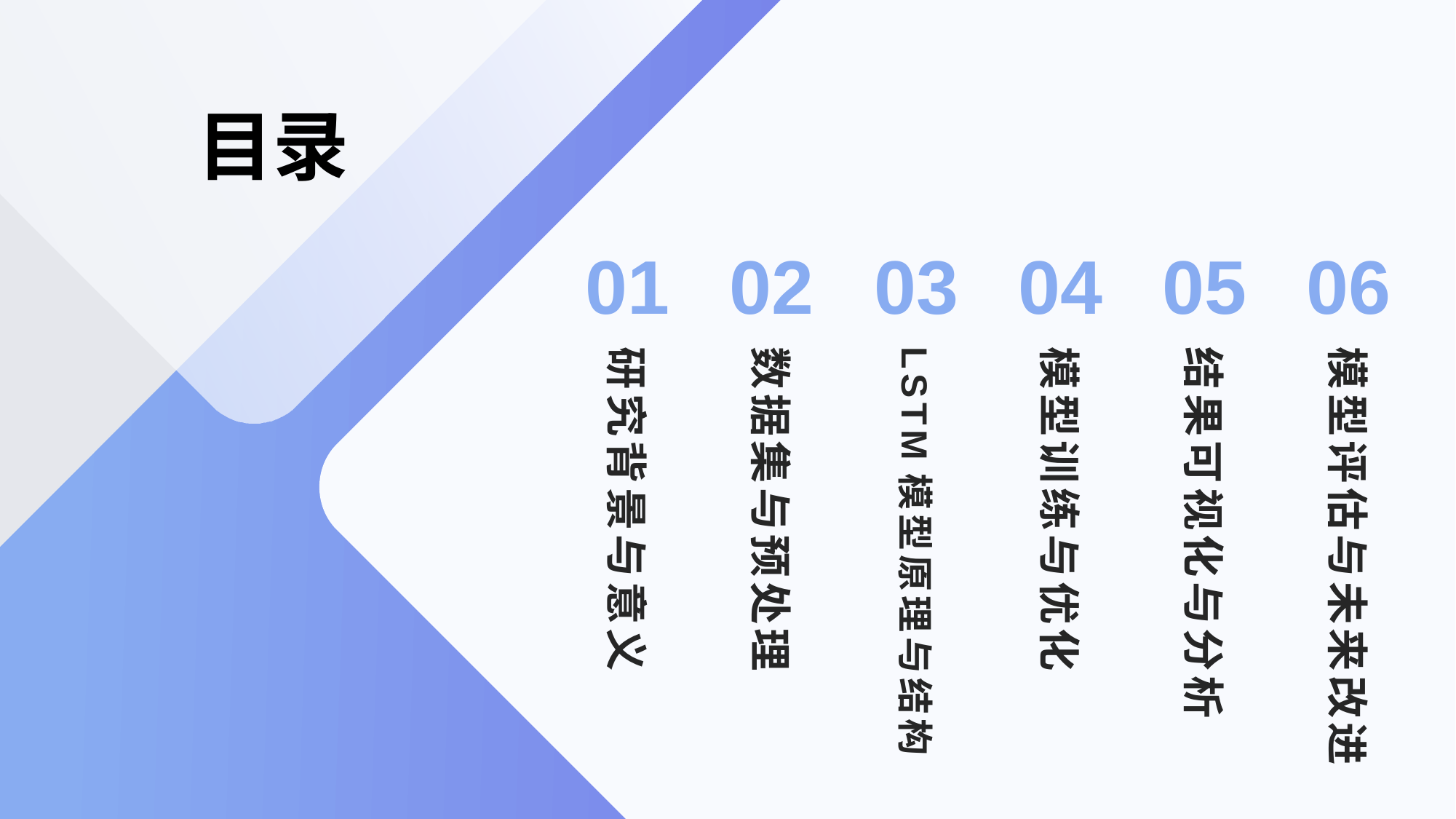

# 目录
01
02
03
04
05
06
研究背景与意义
数据集与预处理
LSTM模型原理与结构
模型训练与优化
结果可视化与分析
模型评估与未来改进